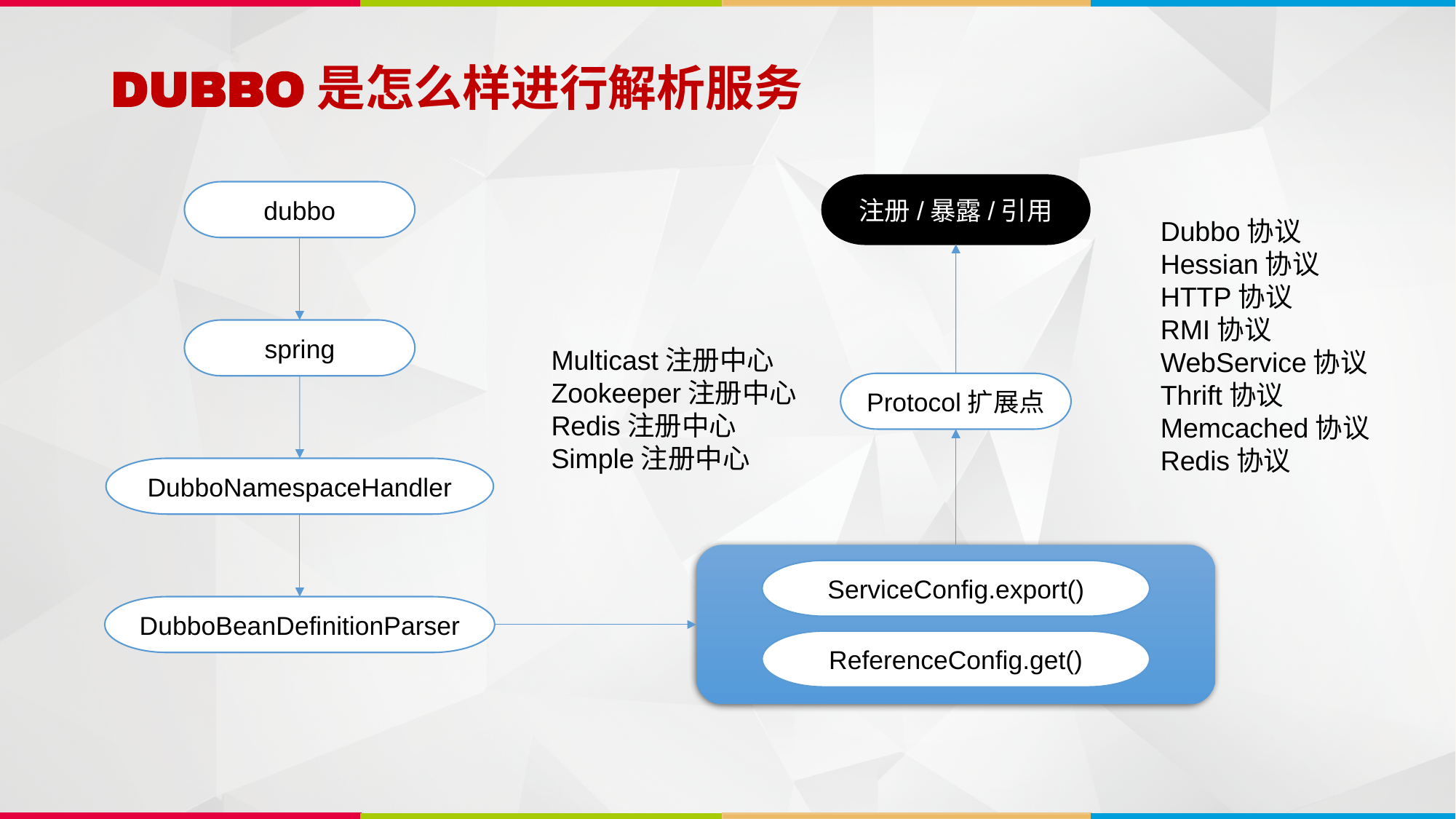

# DUBBO是怎么样进行解析服务
注册/暴露/引用
dubbo
Dubbo协议
Hessian协议
HTTP协议
RMI协议
WebService协议
Thrift协议
Memcached协议
Redis协议
spring
Multicast注册中心
Zookeeper注册中心
Redis注册中心
Simple注册中心
Protocol扩展点
DubboNamespaceHandler

ServiceConfig.export()
DubboBeanDefinitionParser
ReferenceConfig.get()